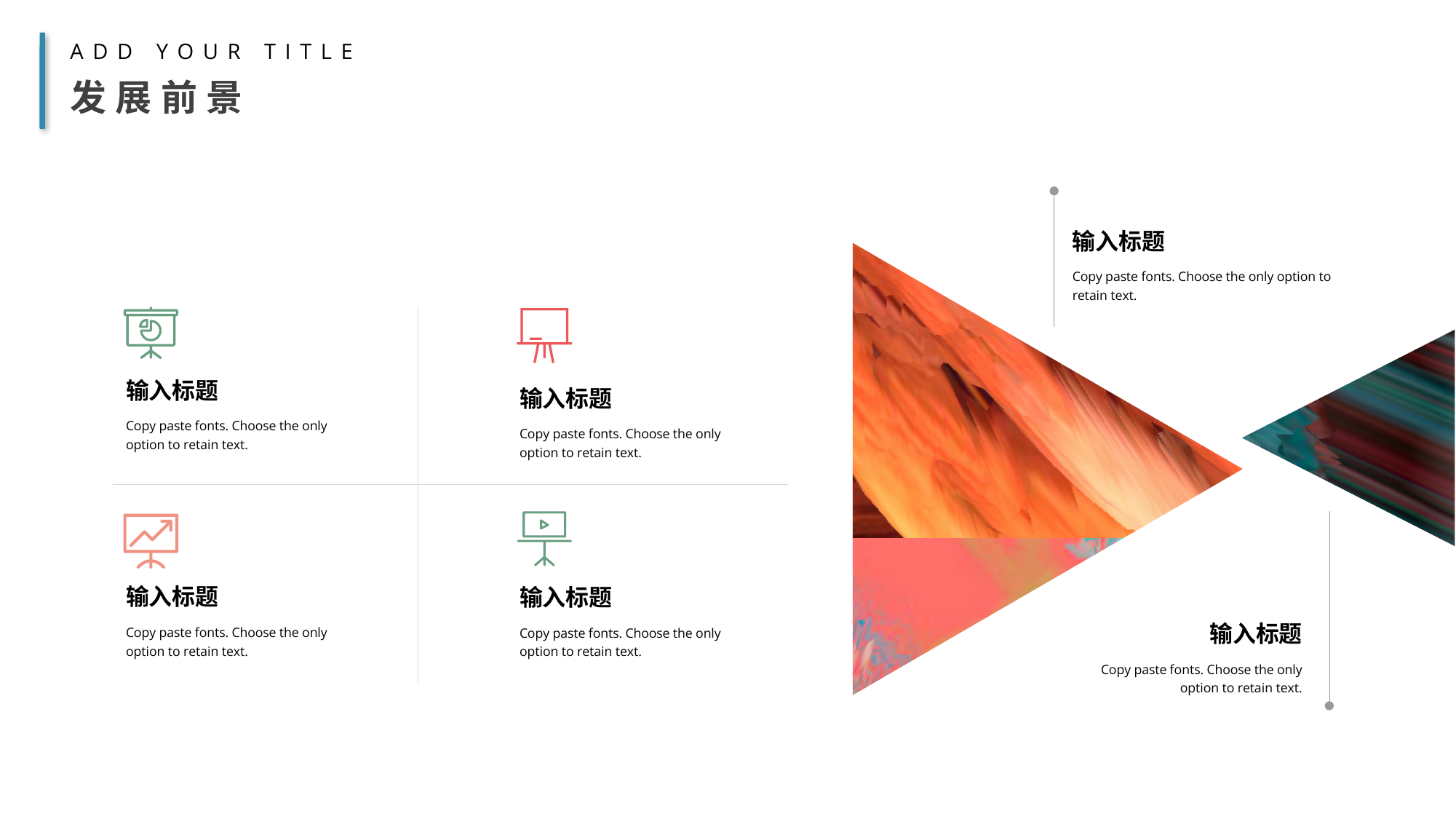

ADD YOUR TITLE
发展前景
输入标题
Copy paste fonts. Choose the only option to retain text.

输入标题
输入标题
Copy paste fonts. Choose the only option to retain text.
Copy paste fonts. Choose the only option to retain text.

输入标题
输入标题
输入标题
Copy paste fonts. Choose the only option to retain text.
Copy paste fonts. Choose the only option to retain text.
Copy paste fonts. Choose the only option to retain text.